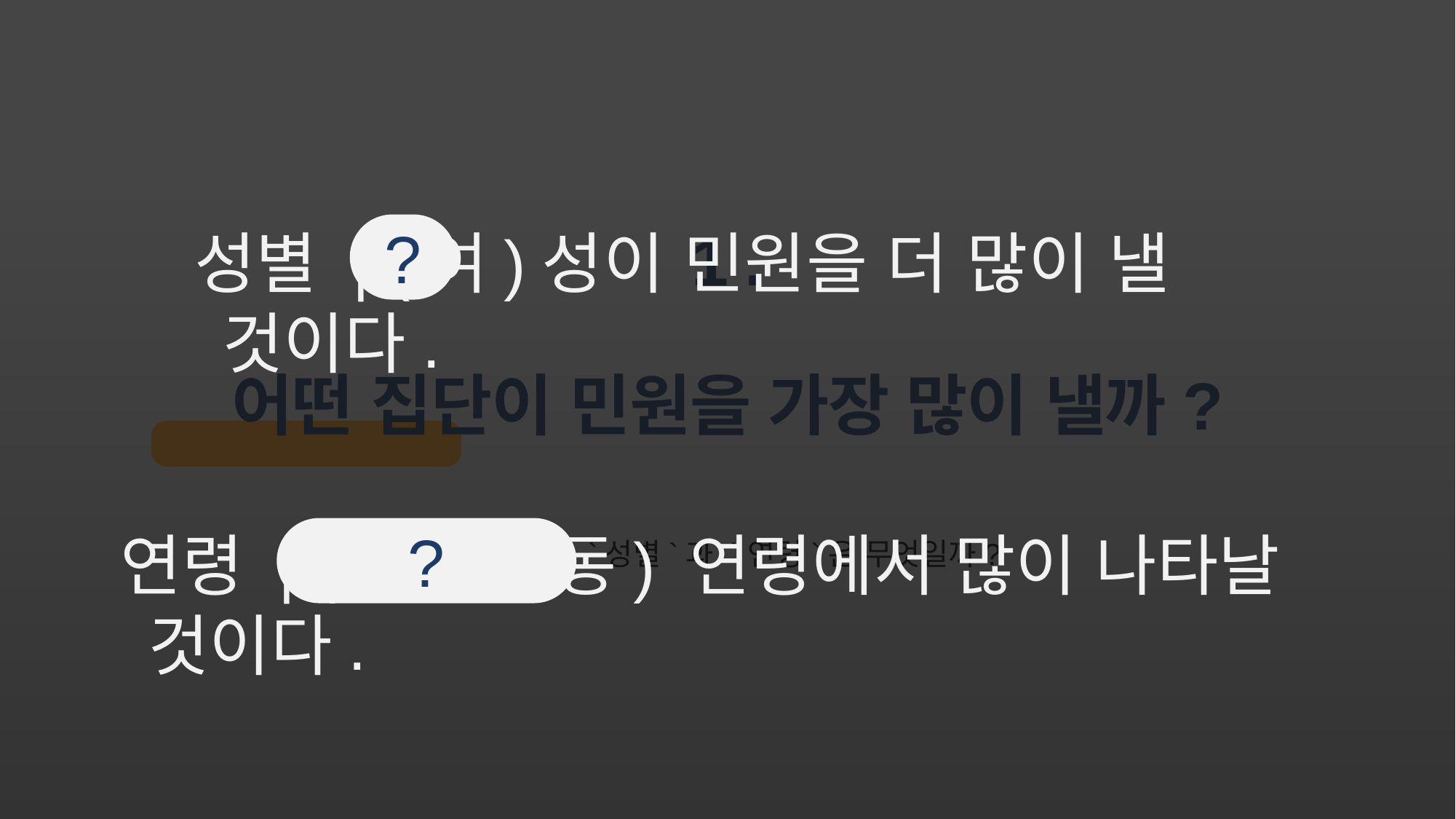

?
성별 | (여)성이 민원을 더 많이 낼 것이다.
# 1 . 어떤 집단이 민원을 가장 많이 낼까?

연령 | (경제 활동) 연령에서 많이 나타날 것이다.
?
민원 빈도가 많은 `성별`과 `연령`은 무엇일까?